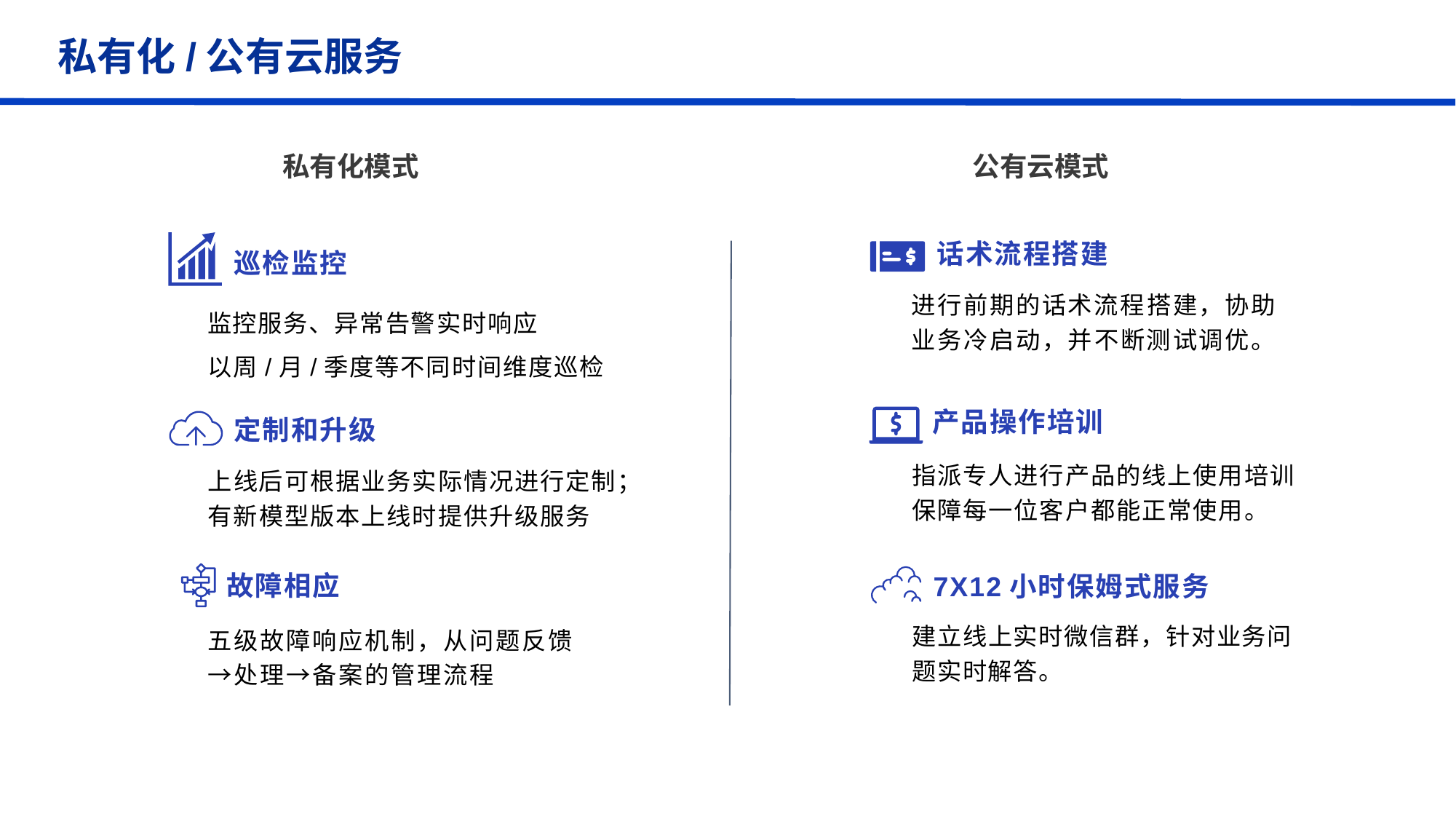

私有化/公有云服务
私有化模式
公有云模式
话术流程搭建

巡检监控

进行前期的话术流程搭建，协助业务冷启动，并不断测试调优。
监控服务、异常告警实时响应
以周/月/季度等不同时间维度巡检

产品操作培训

定制和升级

指派专人进行产品的线上使用培训保障每一位客户都能正常使用。
上线后可根据业务实际情况进行定制；有新模型版本上线时提供升级服务

故障相应
7X12小时保姆式服务

建立线上实时微信群，针对业务问题实时解答。
五级故障响应机制，从问题反馈→处理→备案的管理流程